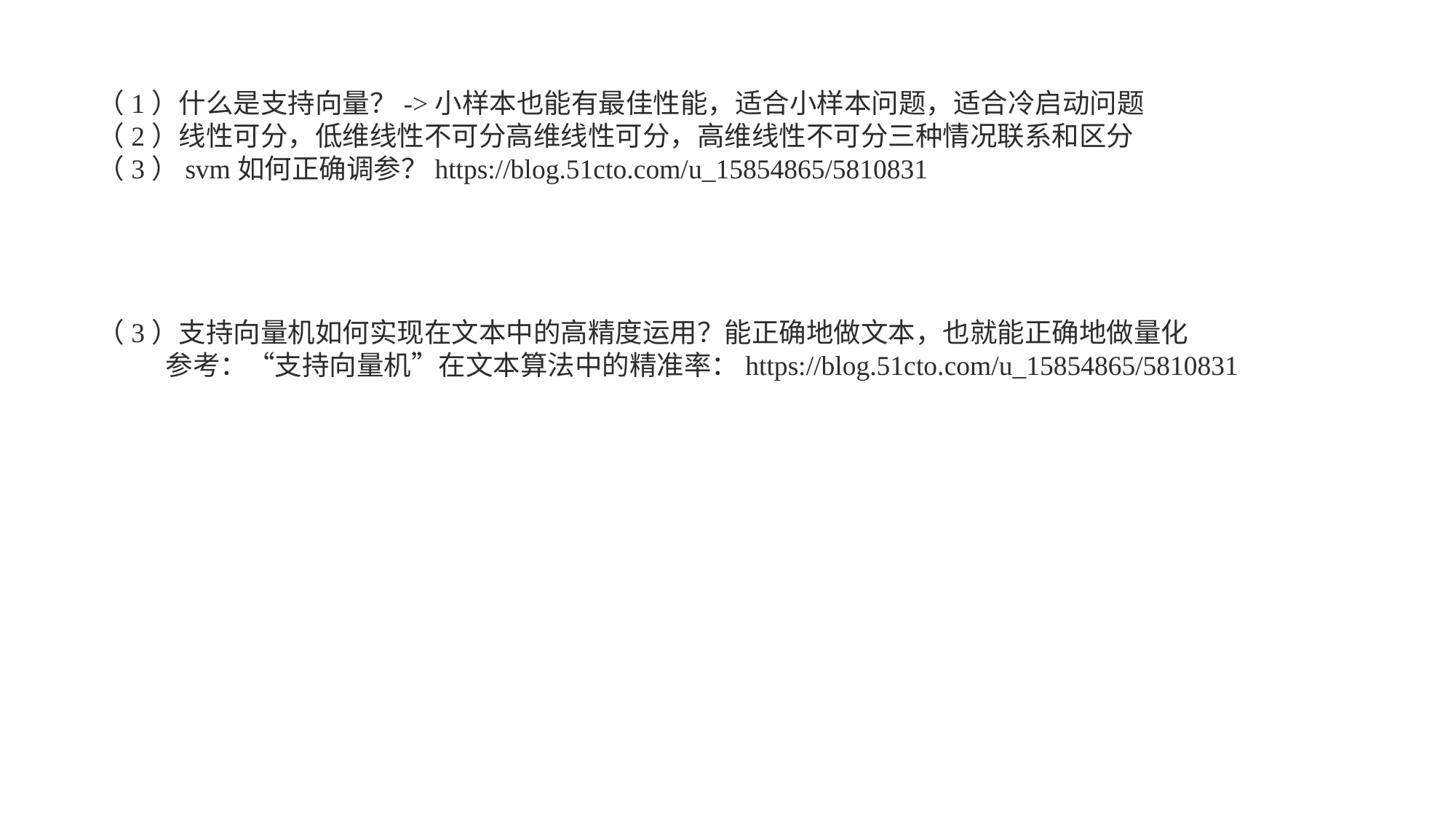

（1）什么是支持向量？->小样本也能有最佳性能，适合小样本问题，适合冷启动问题
（2）线性可分，低维线性不可分高维线性可分，高维线性不可分三种情况联系和区分
（3）svm如何正确调参？https://blog.51cto.com/u_15854865/5810831

（3）支持向量机如何实现在文本中的高精度运用？能正确地做文本，也就能正确地做量化
          参考：“支持向量机”在文本算法中的精准率：https://blog.51cto.com/u_15854865/5810831